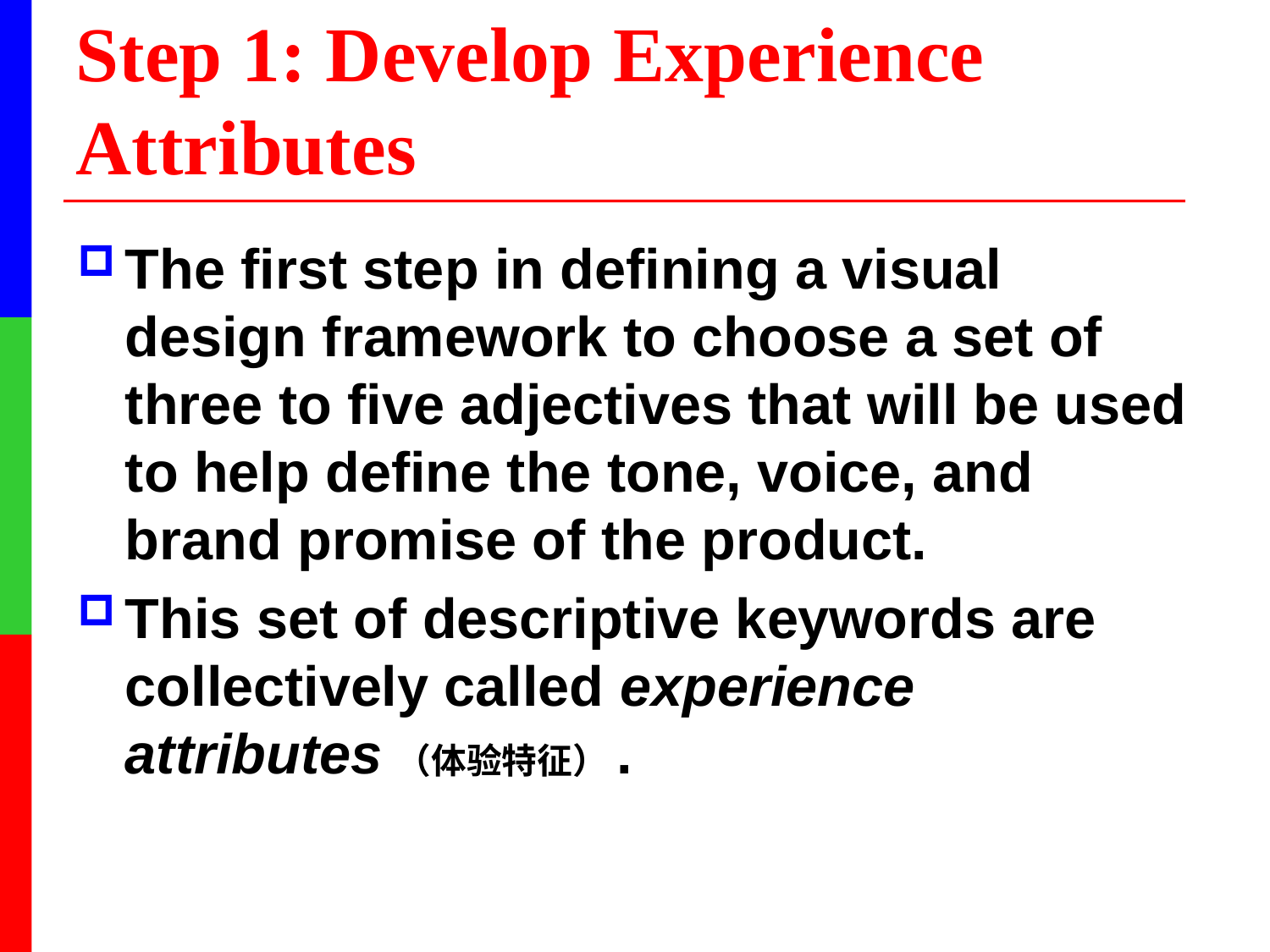

# Step 1: Develop Experience Attributes
The first step in defining a visual design framework to choose a set of three to five adjectives that will be used to help define the tone, voice, and brand promise of the product.
This set of descriptive keywords are collectively called experience attributes（体验特征）.